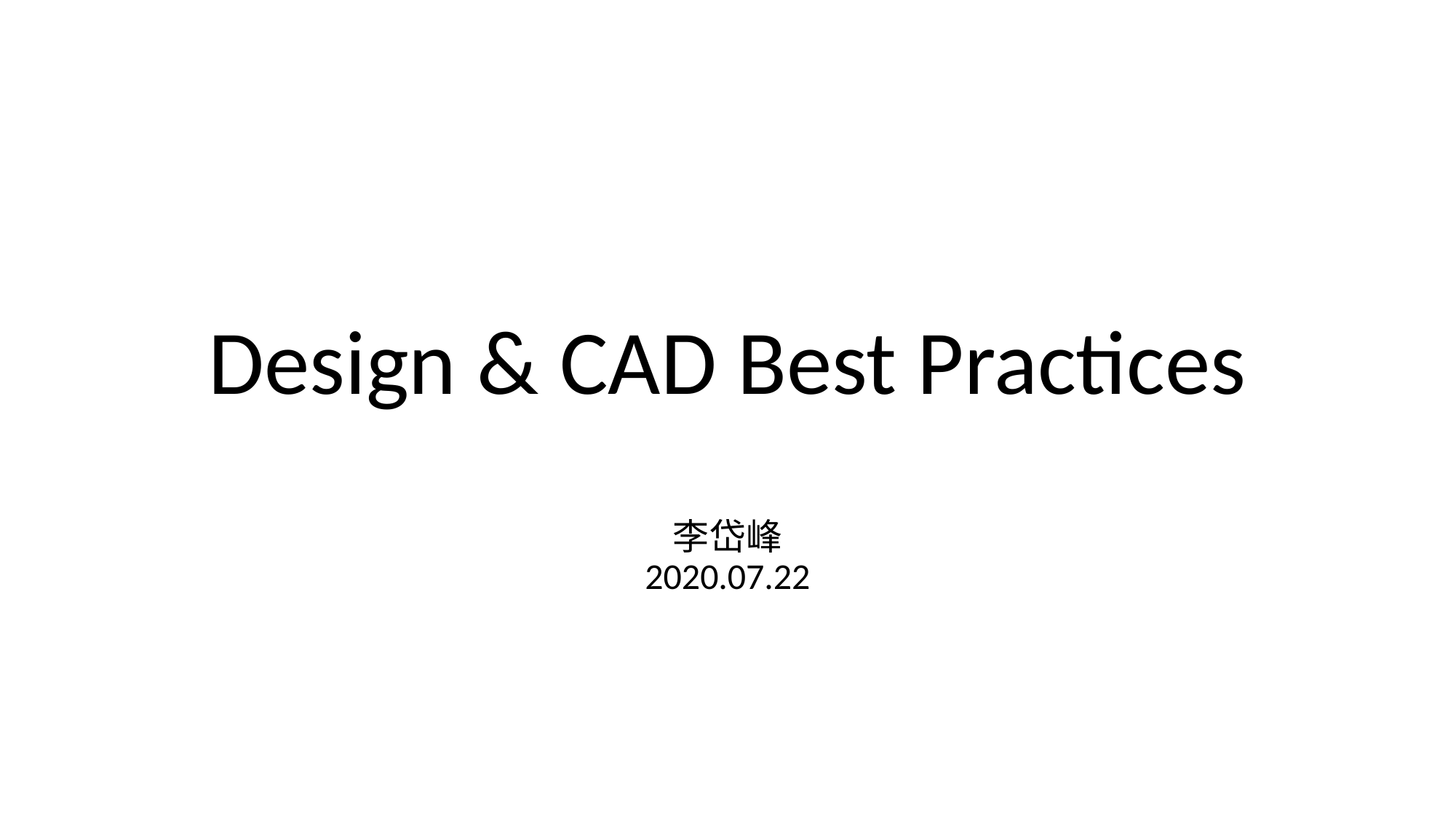

# Design & CAD Best Practices

李岱峰
2020.07.22